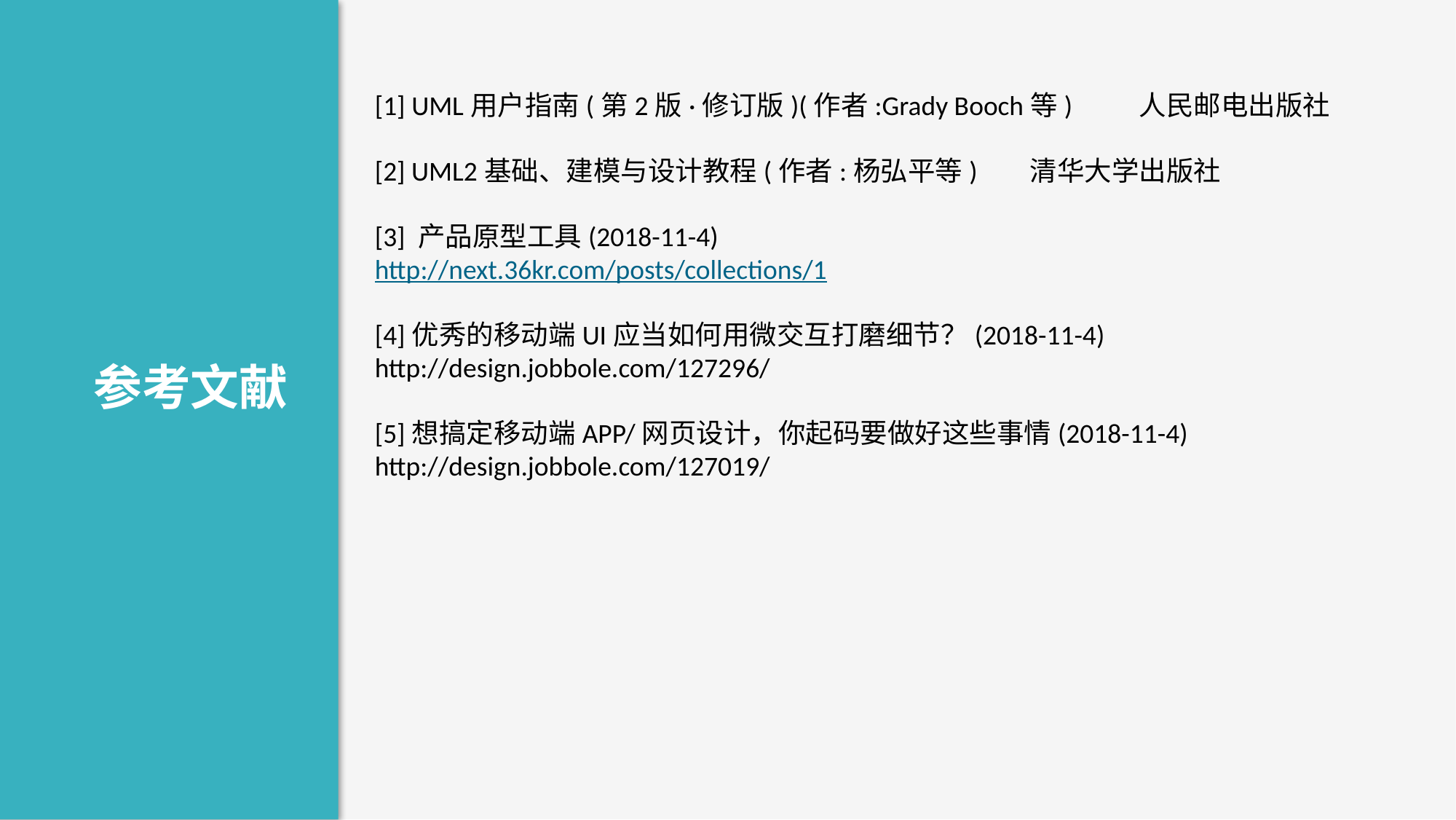

[1] UML用户指南(第2版·修订版)(作者:Grady Booch等)	人民邮电出版社

[2] UML2基础、建模与设计教程(作者:杨弘平等)	清华大学出版社

[3] 产品原型工具(2018-11-4)
http://next.36kr.com/posts/collections/1

[4]优秀的移动端UI应当如何用微交互打磨细节？(2018-11-4) http://design.jobbole.com/127296/

[5]想搞定移动端APP/网页设计，你起码要做好这些事情(2018-11-4)
http://design.jobbole.com/127019/

参考文献